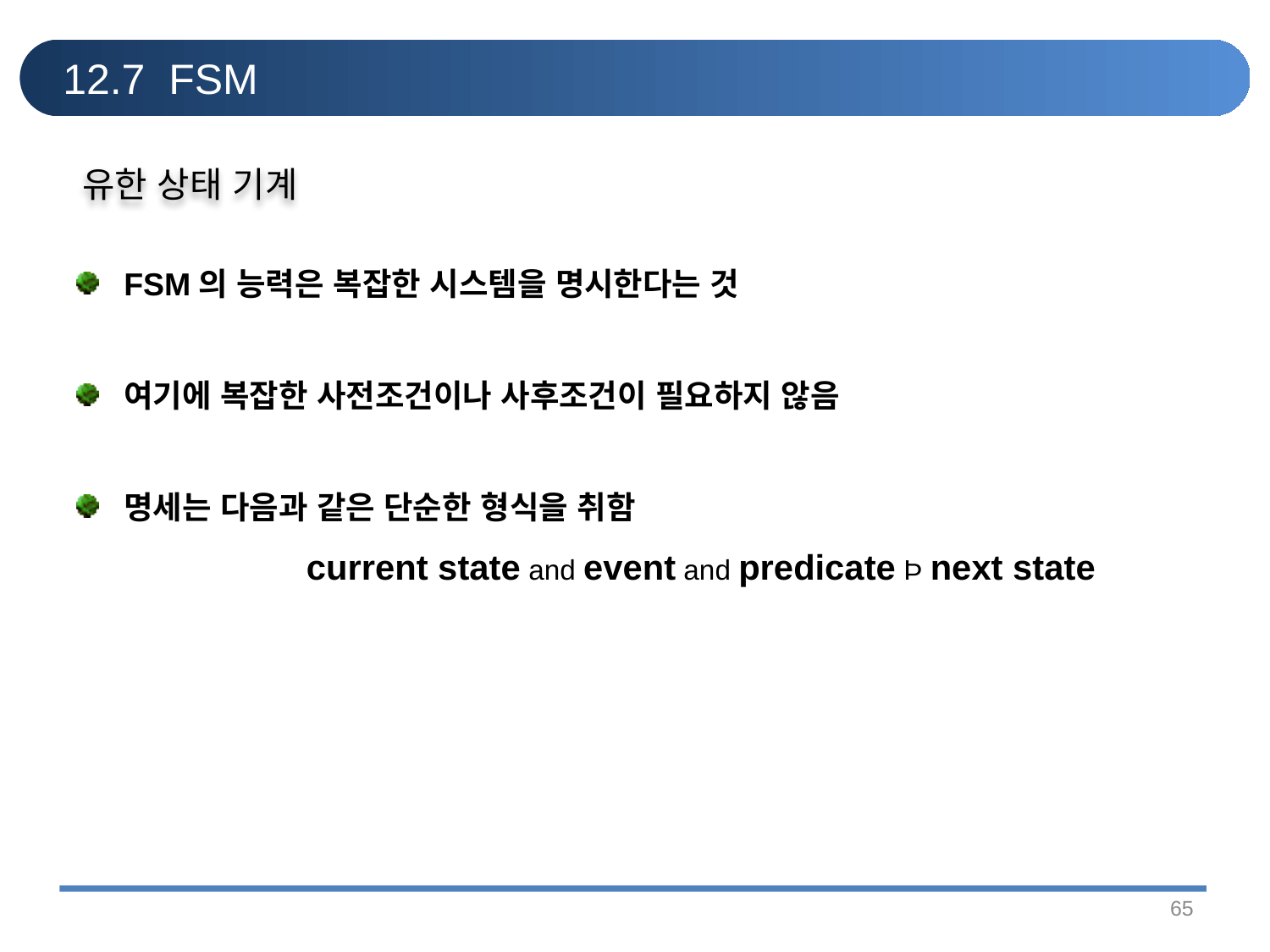

# 12.7  FSM
유한 상태 기계
FSM의 능력은 복잡한 시스템을 명시한다는 것

여기에 복잡한 사전조건이나 사후조건이 필요하지 않음

명세는 다음과 같은 단순한 형식을 취함
		current state and event and predicate Þ next state
65